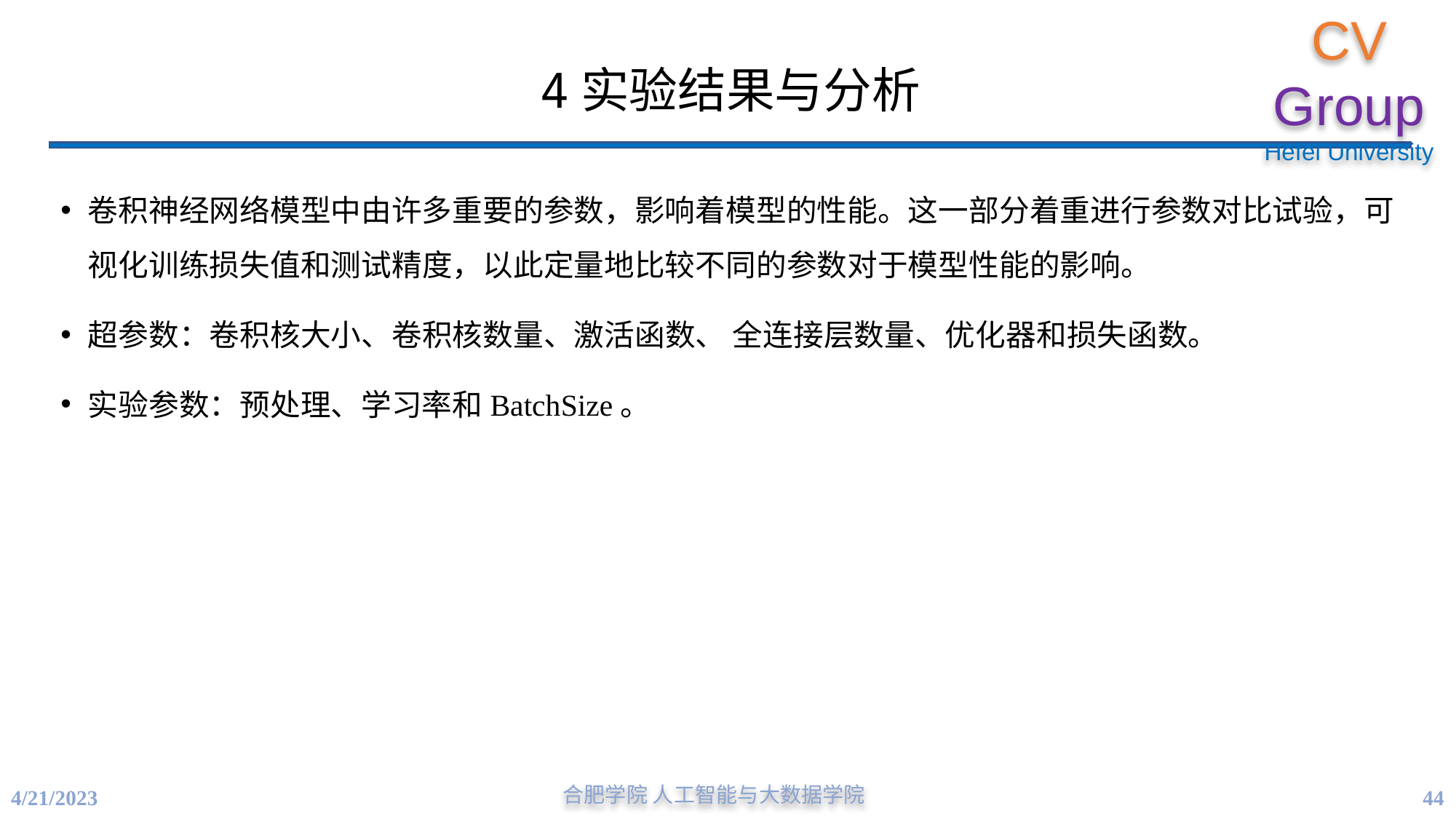

# 4实验结果与分析
卷积神经网络模型中由许多重要的参数，影响着模型的性能。这一部分着重进行参数对比试验，可视化训练损失值和测试精度，以此定量地比较不同的参数对于模型性能的影响。
超参数：卷积核大小、卷积核数量、激活函数、 全连接层数量、优化器和损失函数。
实验参数：预处理、学习率和BatchSize。
44
4/21/2023
合肥学院 人工智能与大数据学院